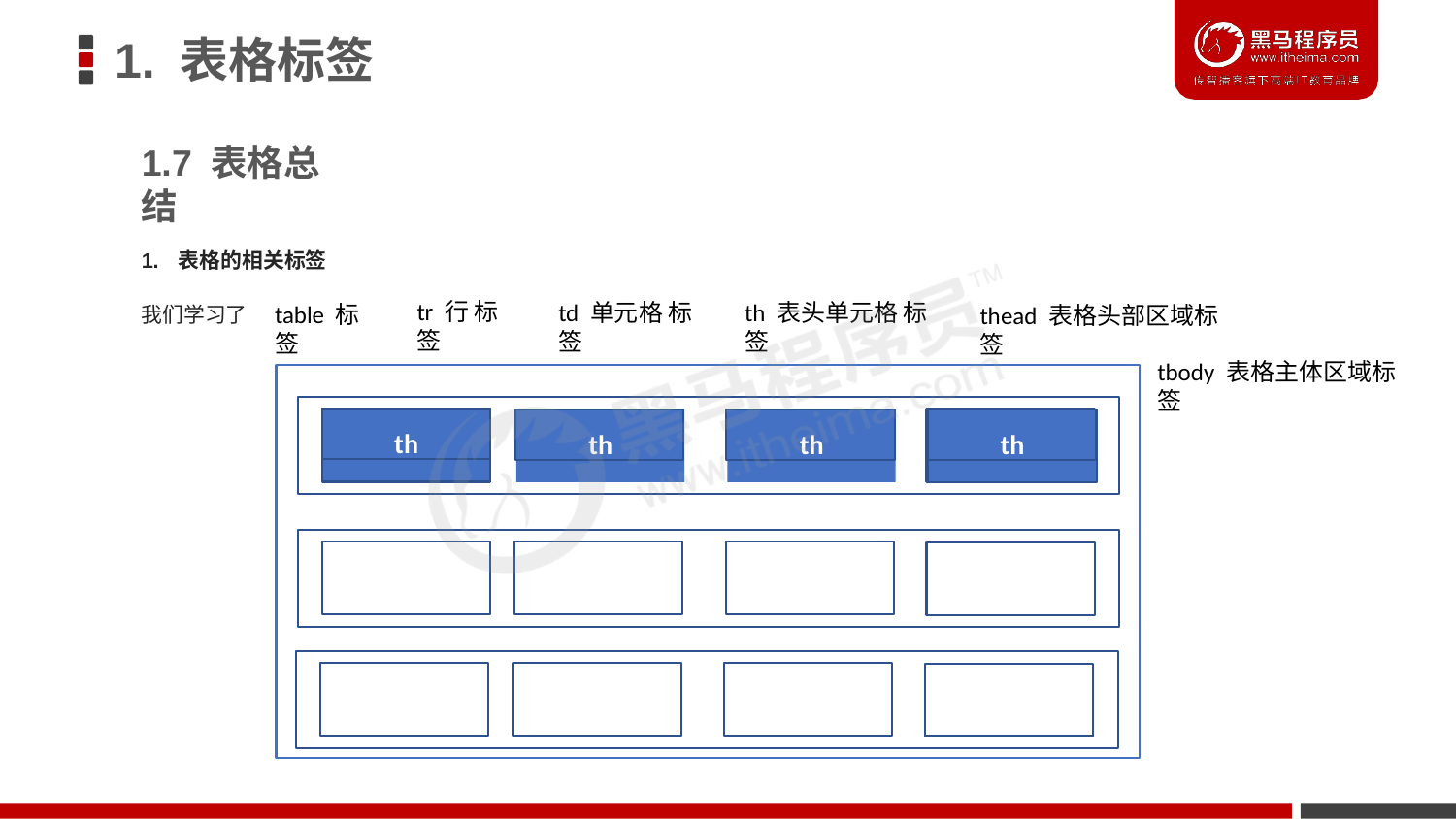

# 1. 表格标签
1.7 表格总结

1.  表格的相关标签
tr 行 标签
td 单元格 标签
th 表头单元格 标签
table 标签
thead 表格头部区域标签
我们学习了
tbody 表格主体区域标签

th

th
th
th